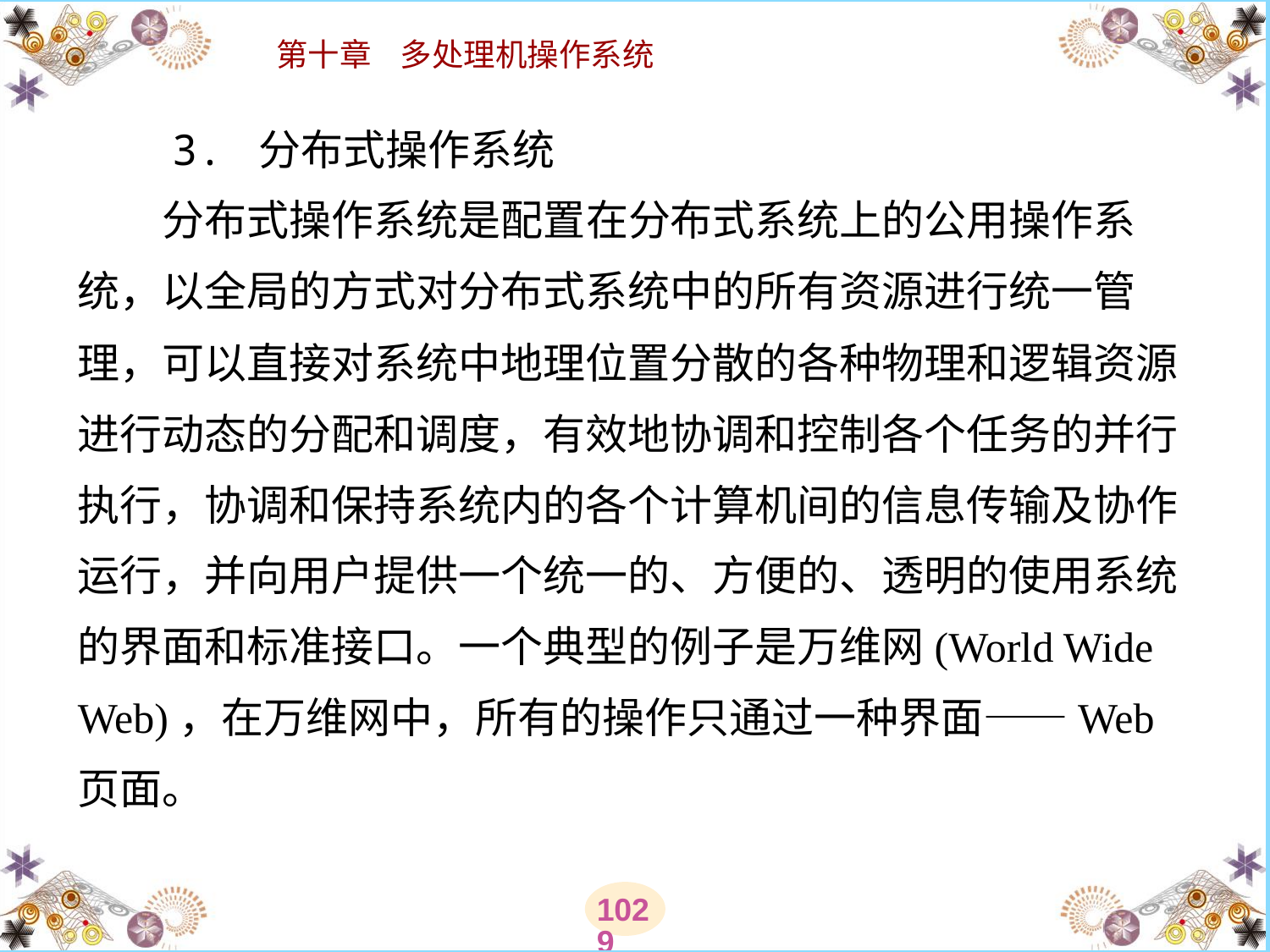

# 3. 分布式操作系统 　　分布式操作系统是配置在分布式系统上的公用操作系统，以全局的方式对分布式系统中的所有资源进行统一管理，可以直接对系统中地理位置分散的各种物理和逻辑资源进行动态的分配和调度，有效地协调和控制各个任务的并行执行，协调和保持系统内的各个计算机间的信息传输及协作运行，并向用户提供一个统一的、方便的、透明的使用系统的界面和标准接口。一个典型的例子是万维网(World Wide Web)，在万维网中，所有的操作只通过一种界面——Web页面。